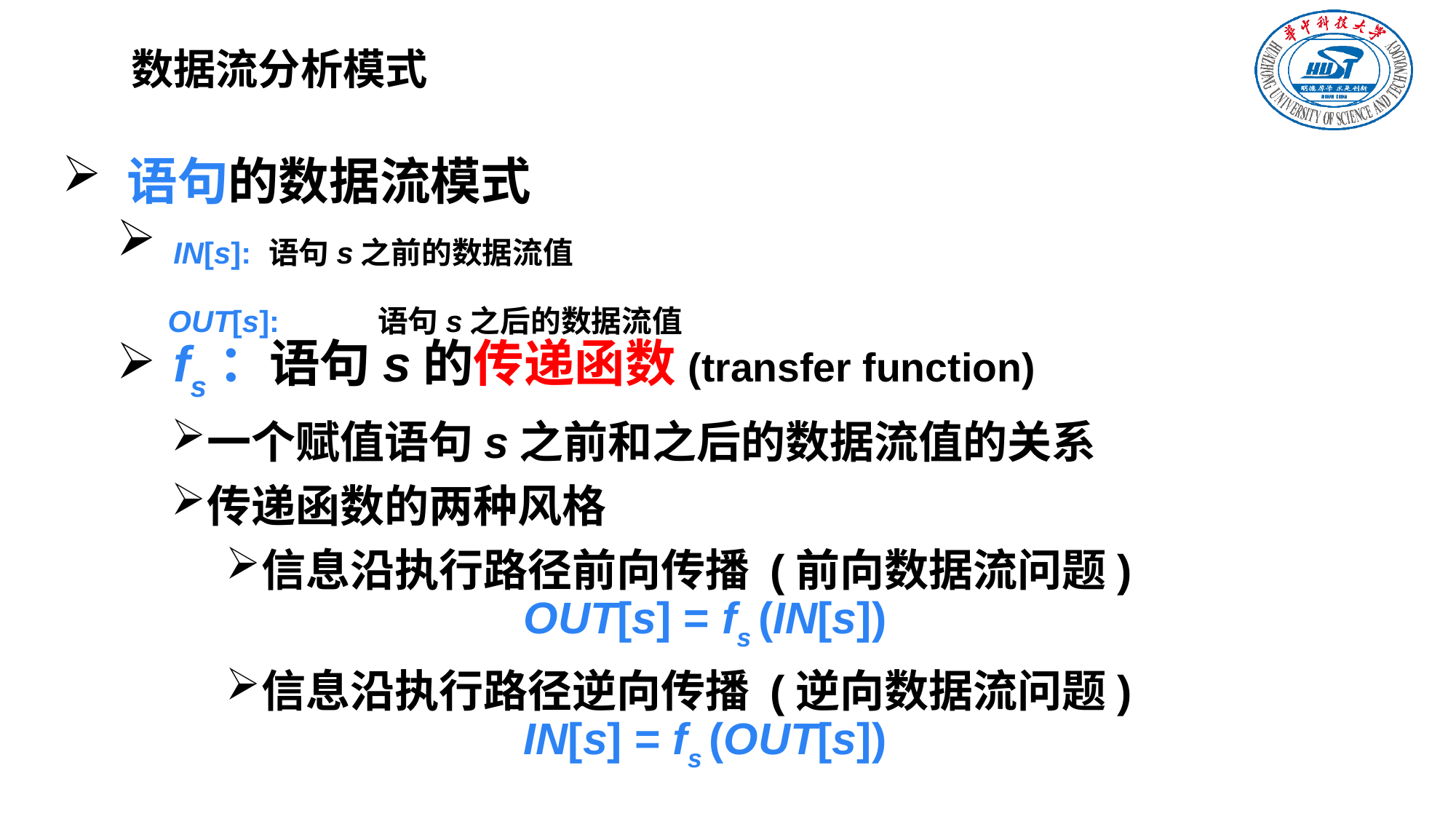

# 数据流分析模式
 语句的数据流模式
 IN[s]:	语句s之前的数据流值
	 OUT[s]:	语句s之后的数据流值
 fs：语句s的传递函数(transfer function)
一个赋值语句s之前和之后的数据流值的关系
传递函数的两种风格
信息沿执行路径前向传播 (前向数据流问题)
OUT[s] = fs (IN[s])
信息沿执行路径逆向传播 (逆向数据流问题)
IN[s] = fs (OUT[s])